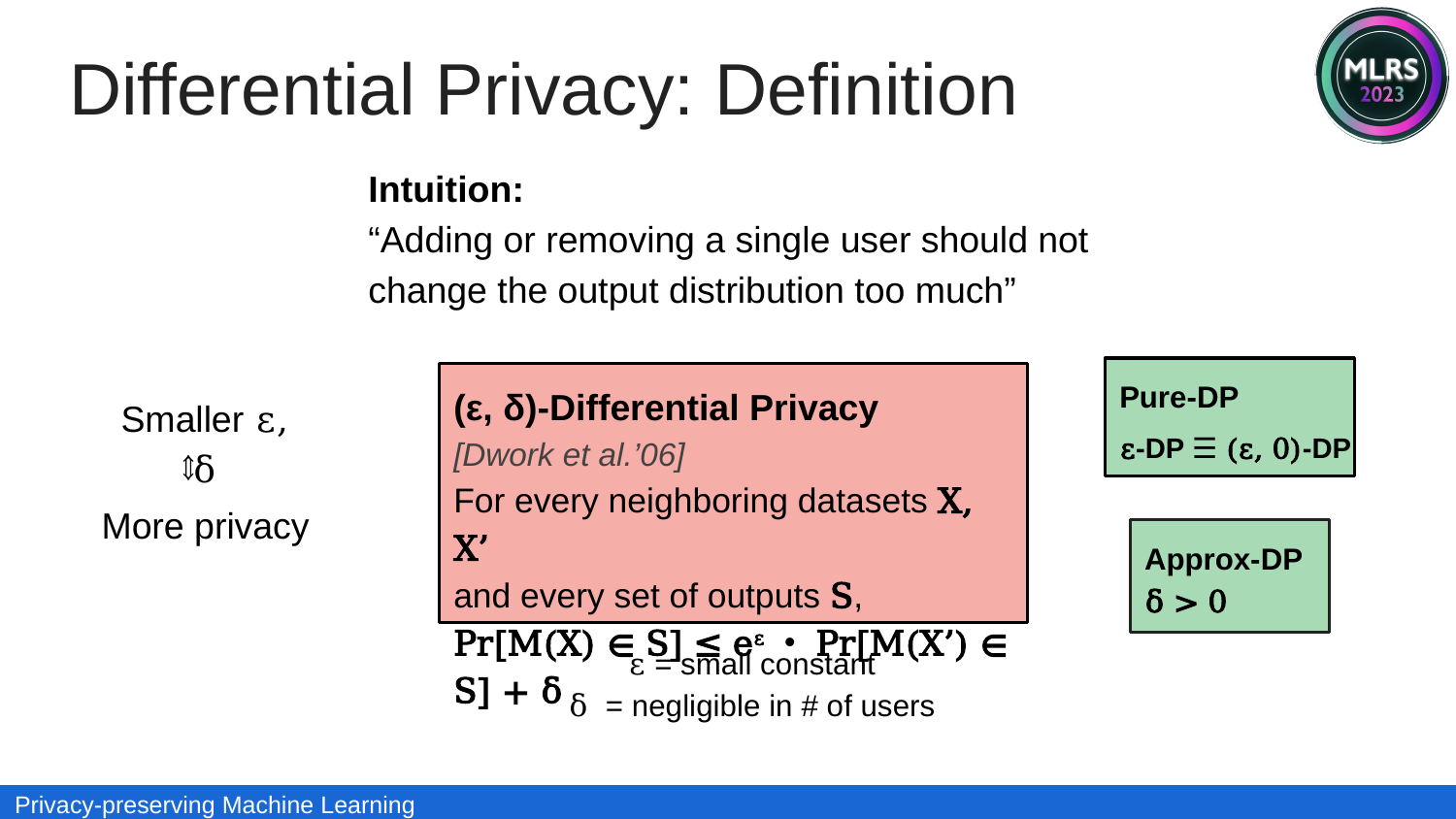

Differential Privacy: Definition
Intuition:
“Adding or removing a single user should not change the output distribution too much”
Pure-DP
(ε, δ)-Differential Privacy
[Dwork et al.’06]
For every neighboring datasets X, X’
and every set of outputs S,
Pr[M(X) ∈ S] ≤ eε・Pr[M(X’) ∈ S] + δ
Smaller ε, δ
⇔
More privacy
ε-DP ☰ (ε, 0)-DP
Approx-DP
δ > 0
ε = small constant
δ  = negligible in # of users